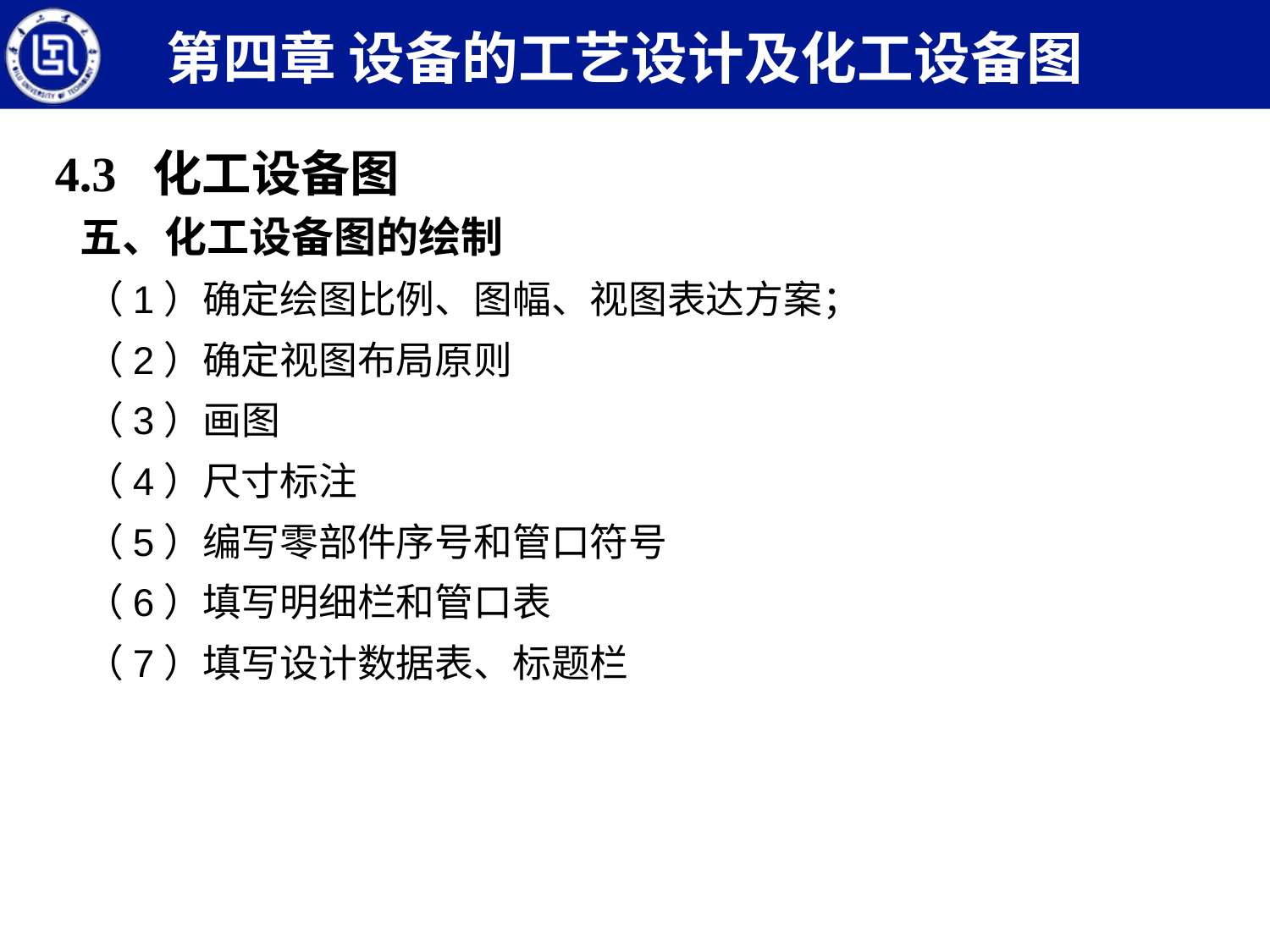

第四章 设备的工艺设计及化工设备图
4.3  化工设备图
五、化工设备图的绘制
（1）确定绘图比例、图幅、视图表达方案；
（2）确定视图布局原则
（3）画图
（4）尺寸标注
（5）编写零部件序号和管口符号
（6）填写明细栏和管口表
（7）填写设计数据表、标题栏